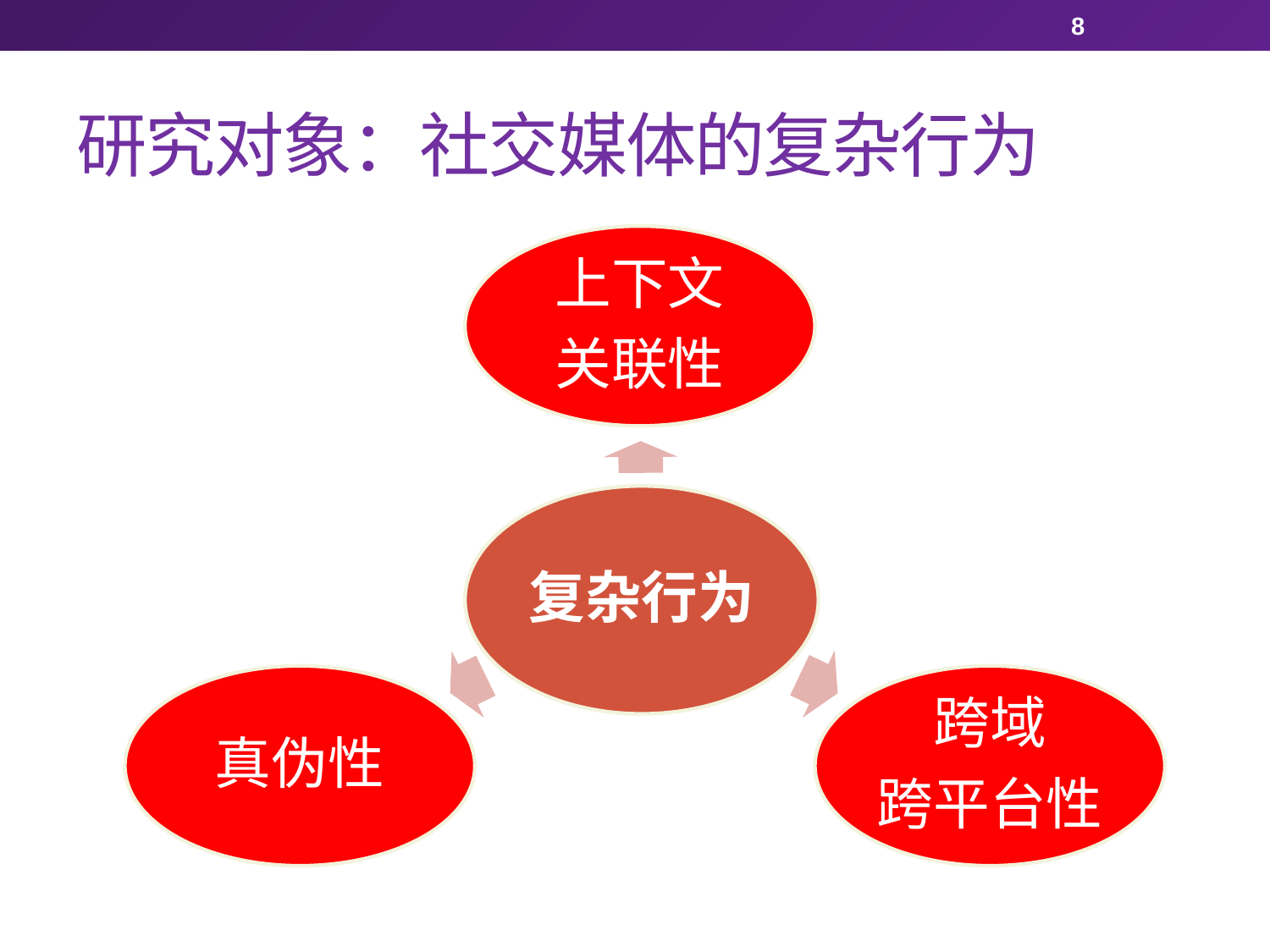

8
# 研究对象：社交媒体的复杂行为
复杂行为

上下文
关联性

跨域
跨平台性

真伪性